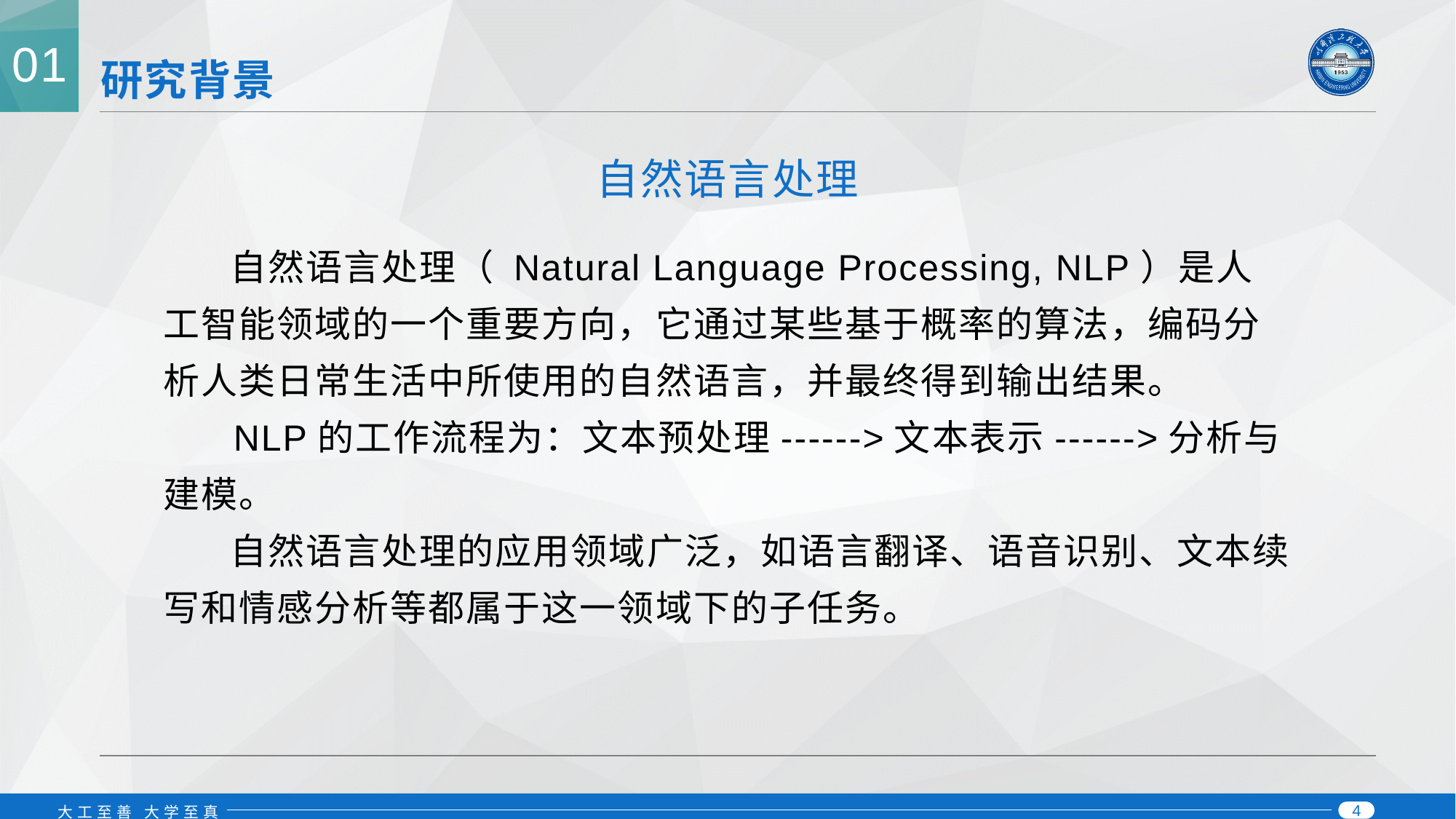

01
# 研究背景
自然语言处理
      自然语言处理（ Natural Language Processing, NLP）是人工智能领域的一个重要方向，它通过某些基于概率的算法，编码分析人类日常生活中所使用的自然语言，并最终得到输出结果。
      NLP的工作流程为：文本预处理------>文本表示------>分析与建模。
      自然语言处理的应用领域广泛，如语言翻译、语音识别、文本续写和情感分析等都属于这一领域下的子任务。